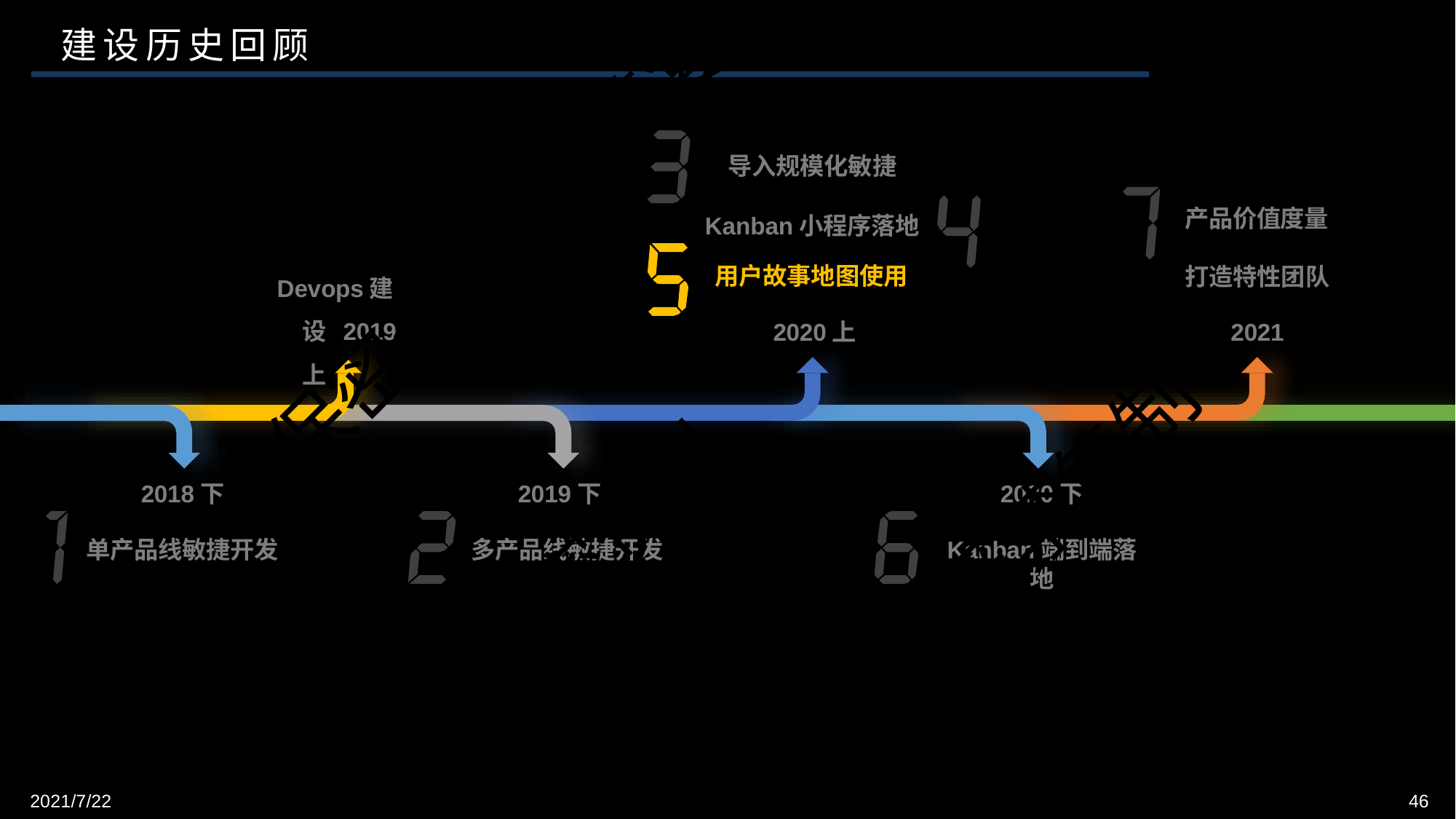

# 建设历史回顾

严禁复

导入规模化敏捷

Kanban小程序落地

产品价值度量

Devops建设  2019上
用户故事地图使用
2020上
打造特性团队
2021
保密资料

严禁复制
2018下
单产品线敏捷开发
2019下
多产品线敏捷开发
2020下
Kanban端到端落地
保密资料

46
2021/7/22